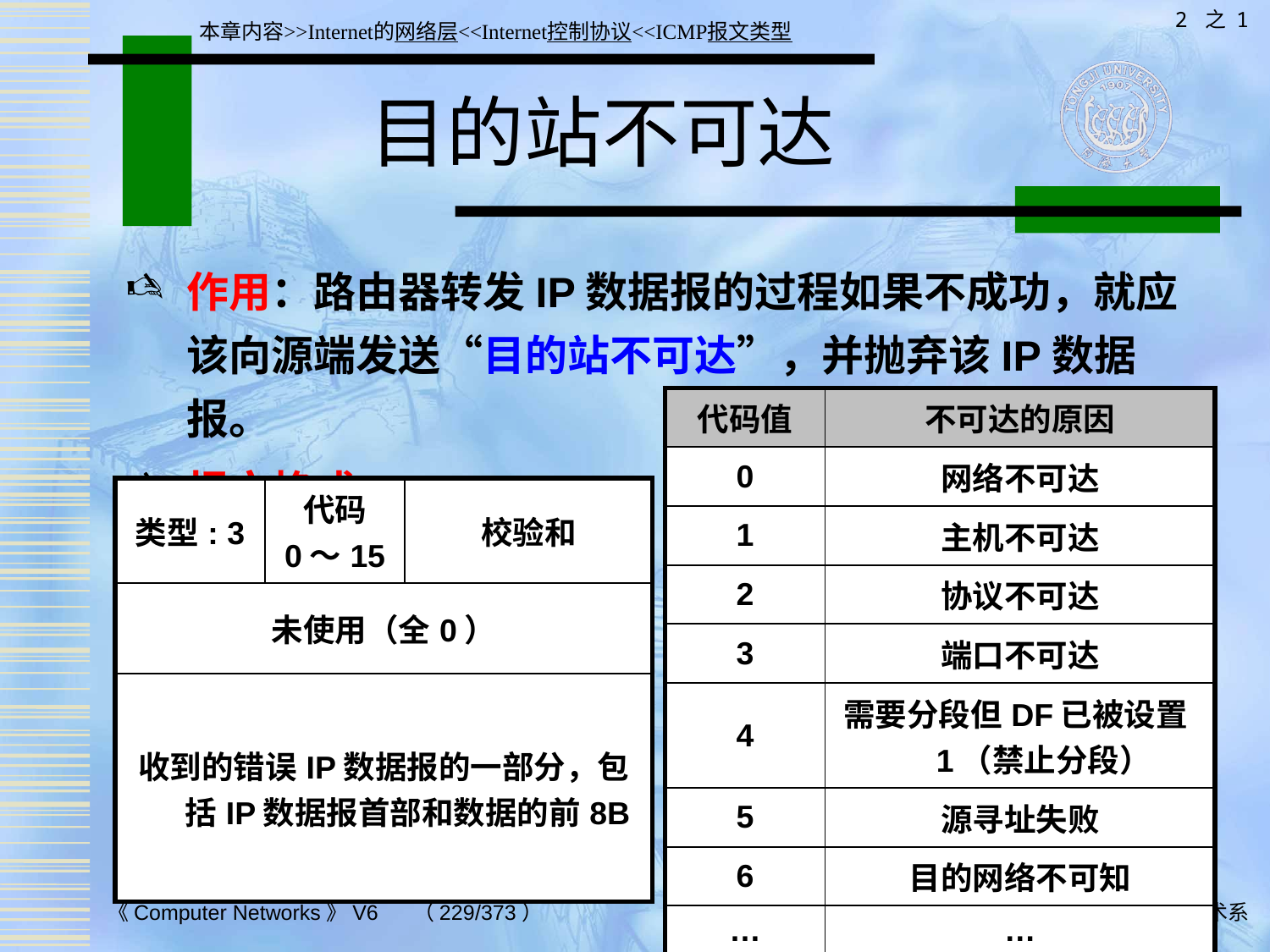

2 之 1
本章内容>>Internet的网络层<<Internet控制协议<<ICMP报文类型
# 目的站不可达
作用：路由器转发IP数据报的过程如果不成功，就应该向源端发送“目的站不可达”，并抛弃该IP数据报。
报文格式：
| 代码值 | 不可达的原因 |
| --- | --- |
| 0 | 网络不可达 |
| 1 | 主机不可达 |
| 2 | 协议不可达 |
| 3 | 端口不可达 |
| 4 | 需要分段但DF已被设置1（禁止分段） |
| 5 | 源寻址失败 |
| 6 | 目的网络不可知 |
| … | … |
| 类型: 3 | 代码 0～15 | 校验和 |
| --- | --- | --- |
| 未使用（全0） |  |  |
| 收到的错误IP数据报的一部分，包括IP数据报首部和数据的前8B |  |  |